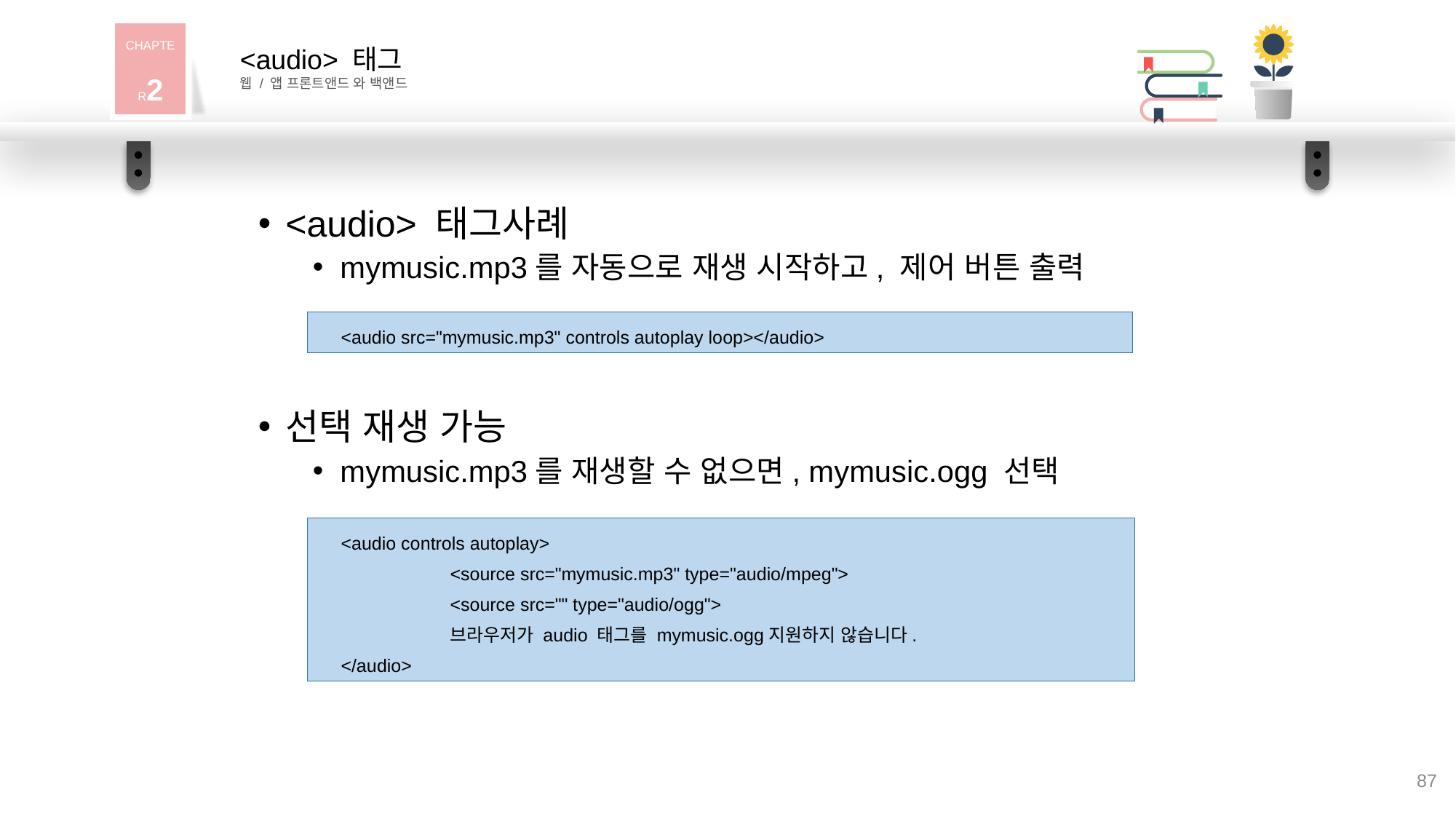

CHAPTER2

<audio> 태그
웹 / 앱 프론트앤드 와 백앤드

<audio> 태그사례
mymusic.mp3를 자동으로 재생 시작하고, 제어 버튼 출력

선택 재생 가능
mymusic.mp3를 재생할 수 없으면, mymusic.ogg 선택

<audio src="mymusic.mp3" controls autoplay loop></audio>
<audio controls autoplay>
	<source src="mymusic.mp3" type="audio/mpeg">
	<source src="" type="audio/ogg">
	브라우저가 audio 태그를 mymusic.ogg지원하지 않습니다.
</audio>
87